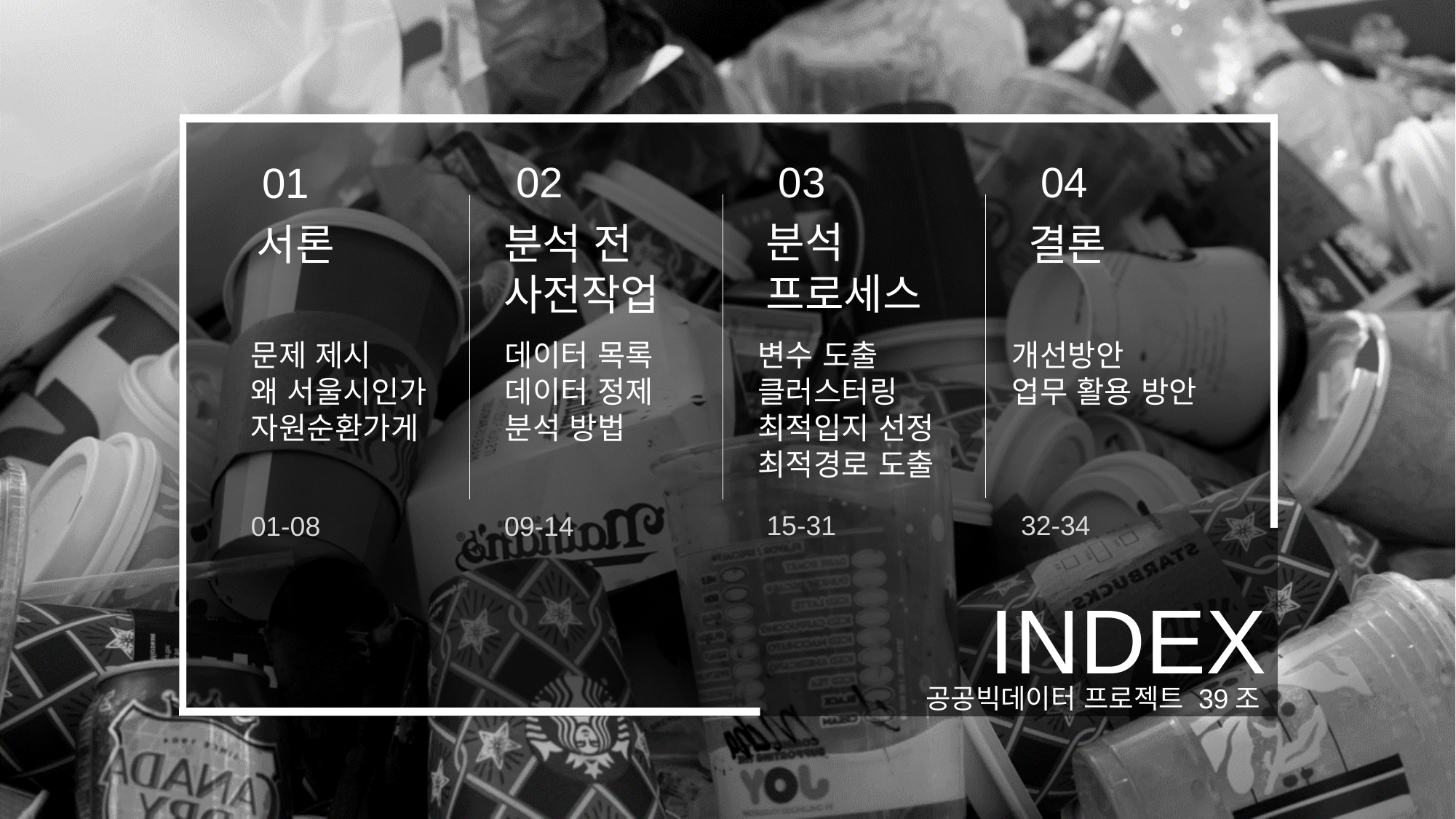

02
03
04
01
분석
프로세스
분석 전
사전작업
서론
결론
문제 제시
왜 서울시인가
자원순환가게
데이터 목록
데이터 정제
분석 방법
변수 도출
클러스터링
최적입지 선정
최적경로 도출
개선방안
업무 활용 방안

15-31
32-34
01-08
09-14
INDEX
공공빅데이터 프로젝트 39조